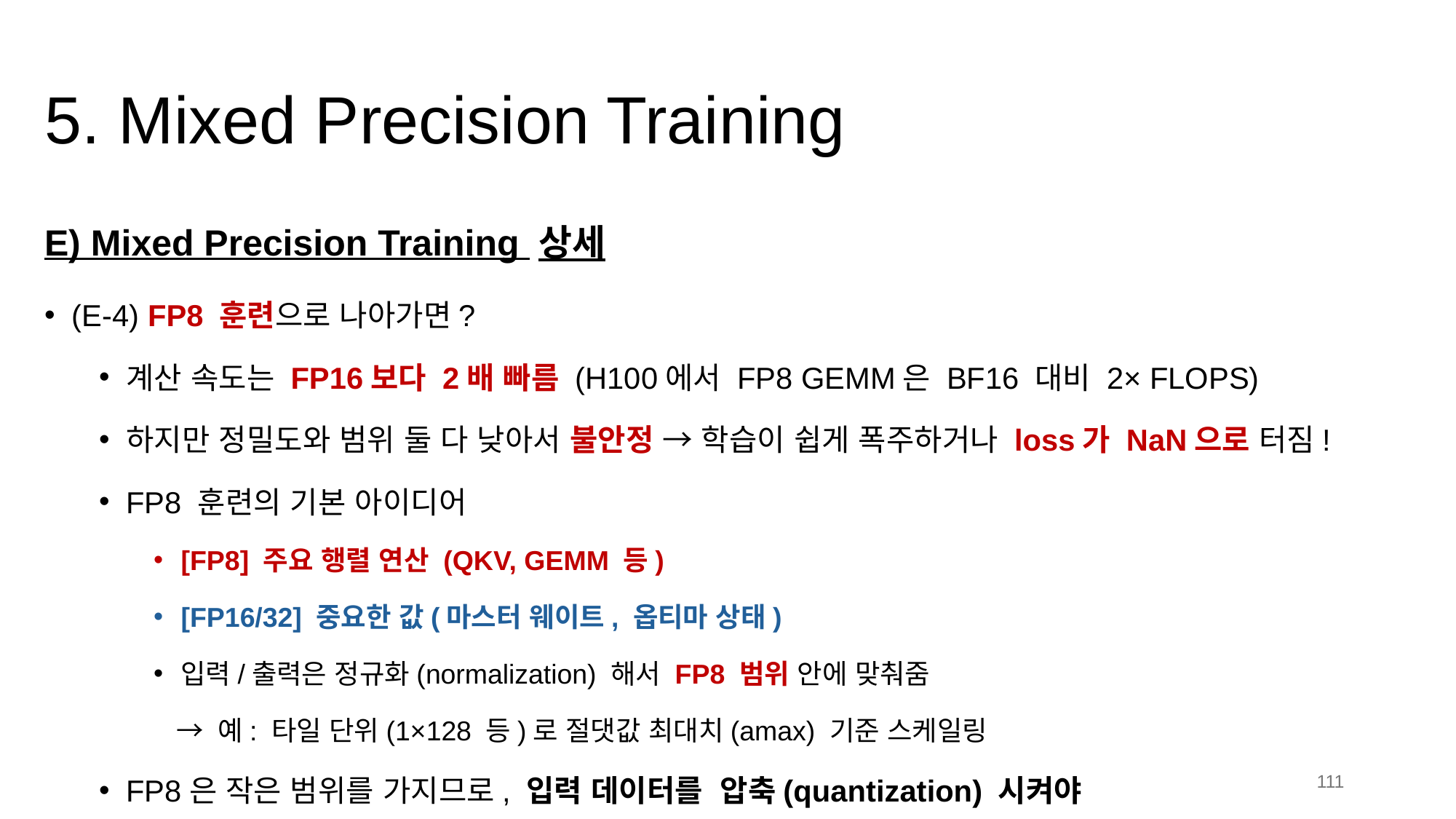

# 5. Mixed Precision Training
E) Mixed Precision Training 상세
(E-4) FP8 훈련으로 나아가면?
계산 속도는 FP16보다 2배 빠름 (H100에서 FP8 GEMM은 BF16 대비 2× FLOPS)
하지만 정밀도와 범위 둘 다 낮아서 불안정 → 학습이 쉽게 폭주하거나 loss가 NaN으로 터짐!
FP8 훈련의 기본 아이디어
[FP8] 주요 행렬 연산 (QKV, GEMM 등)
[FP16/32] 중요한 값(마스터 웨이트, 옵티마 상태)
입력/출력은 정규화(normalization) 해서 FP8 범위 안에 맞춰줌
   → 예: 타일 단위(1×128 등)로 절댓값 최대치(amax) 기준 스케일링
FP8은 작은 범위를 가지므로, 입력 데이터를  압축(quantization) 시켜야
111